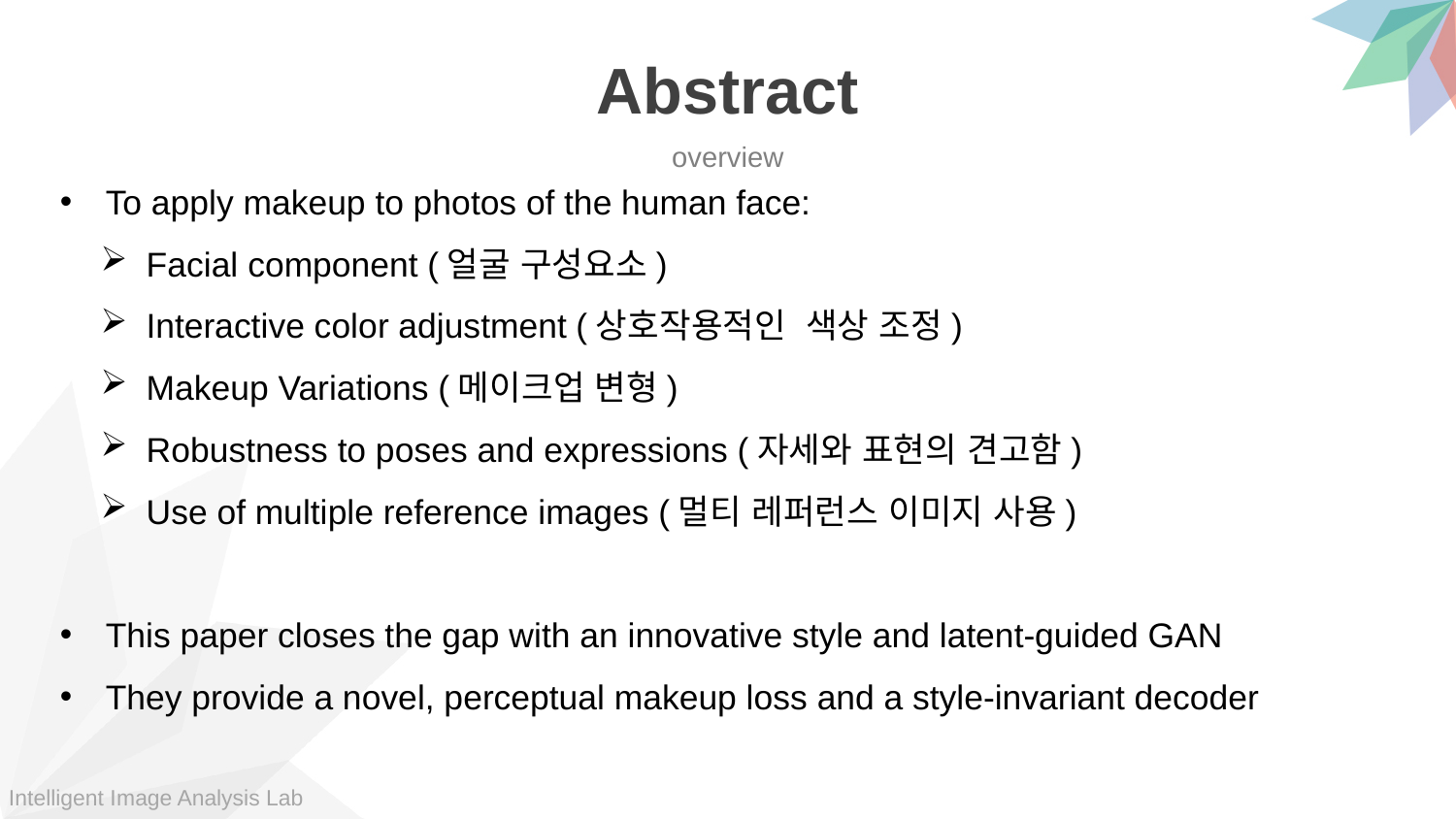

Abstract

To apply makeup to photos of the human face:
Facial component (얼굴 구성요소)
Interactive color adjustment (상호작용적인  색상 조정)
Makeup Variations (메이크업 변형)
Robustness to poses and expressions (자세와 표현의 견고함)
Use of multiple reference images (멀티 레퍼런스 이미지 사용)

This paper closes the gap with an innovative style and latent-guided GAN
They provide a novel, perceptual makeup loss and a style-invariant decoder

overview